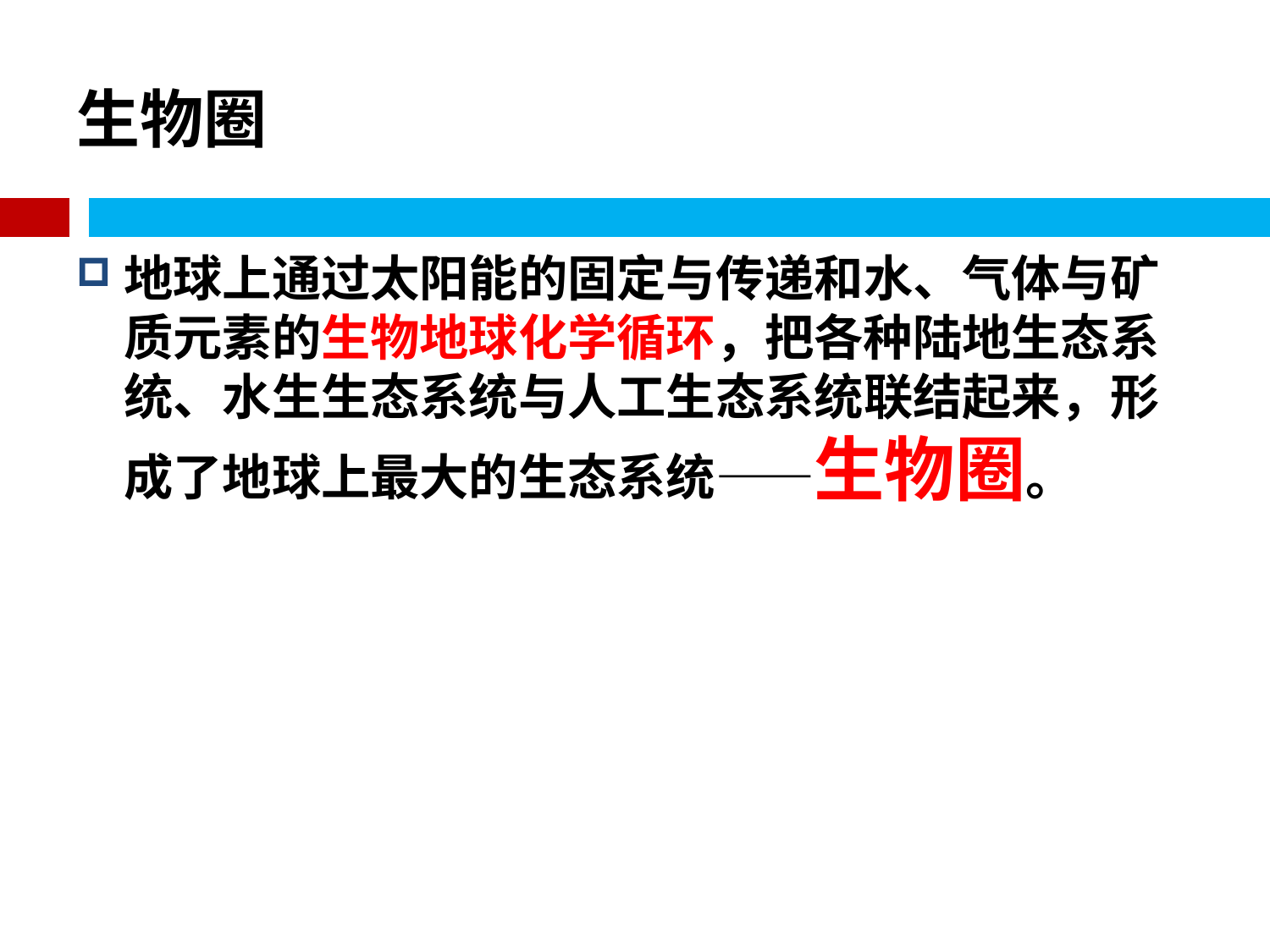

# 生物圈
地球上通过太阳能的固定与传递和水、气体与矿质元素的生物地球化学循环，把各种陆地生态系统、水生生态系统与人工生态系统联结起来，形成了地球上最大的生态系统——生物圈。